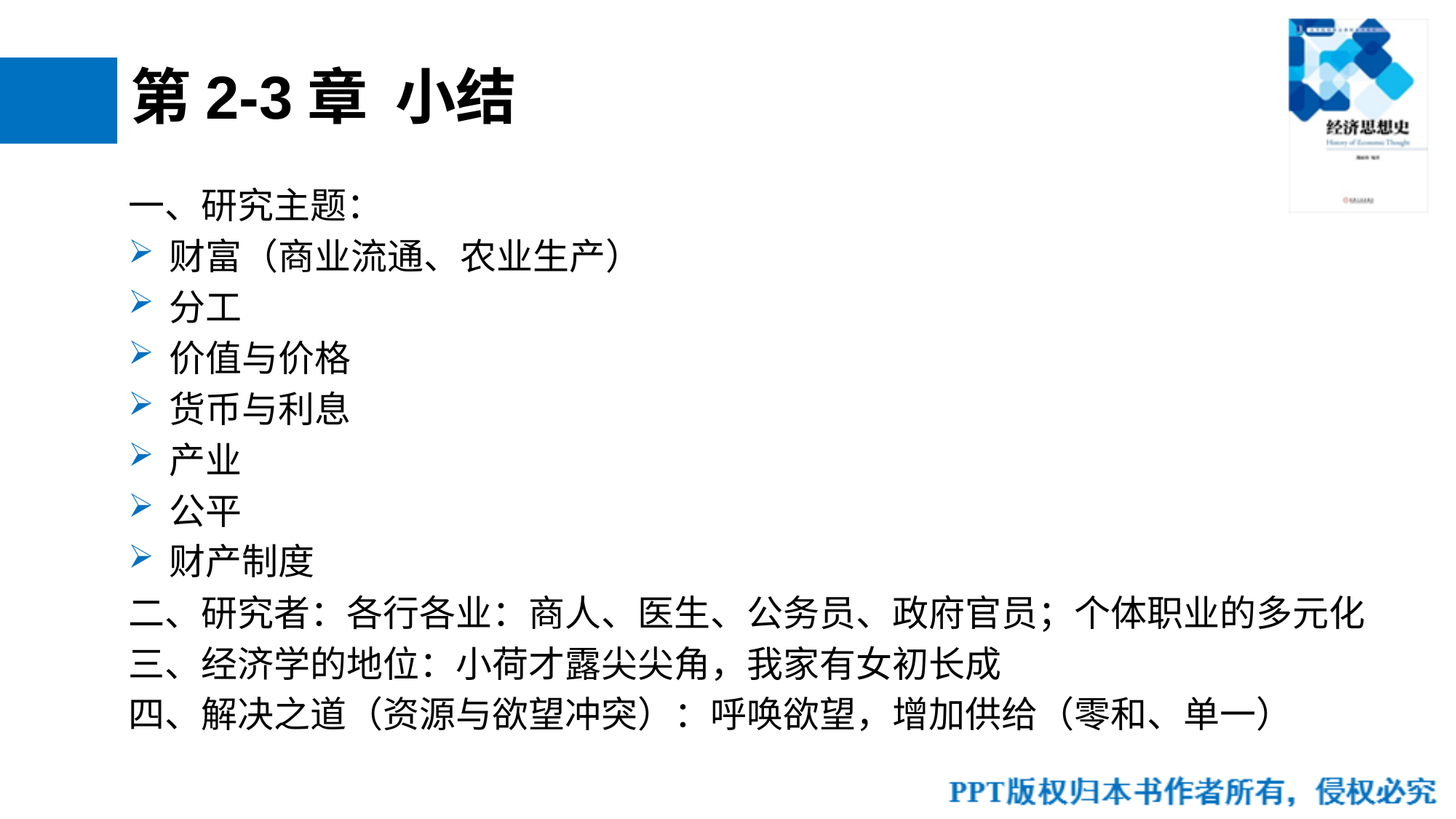

# 第2-3章  小结

一、研究主题：
财富（商业流通、农业生产）
分工
价值与价格
货币与利息
产业
公平
财产制度
二、研究者：各行各业：商人、医生、公务员、政府官员；个体职业的多元化
三、经济学的地位：小荷才露尖尖角，我家有女初长成
四、解决之道（资源与欲望冲突）：呼唤欲望，增加供给（零和、单一）

71